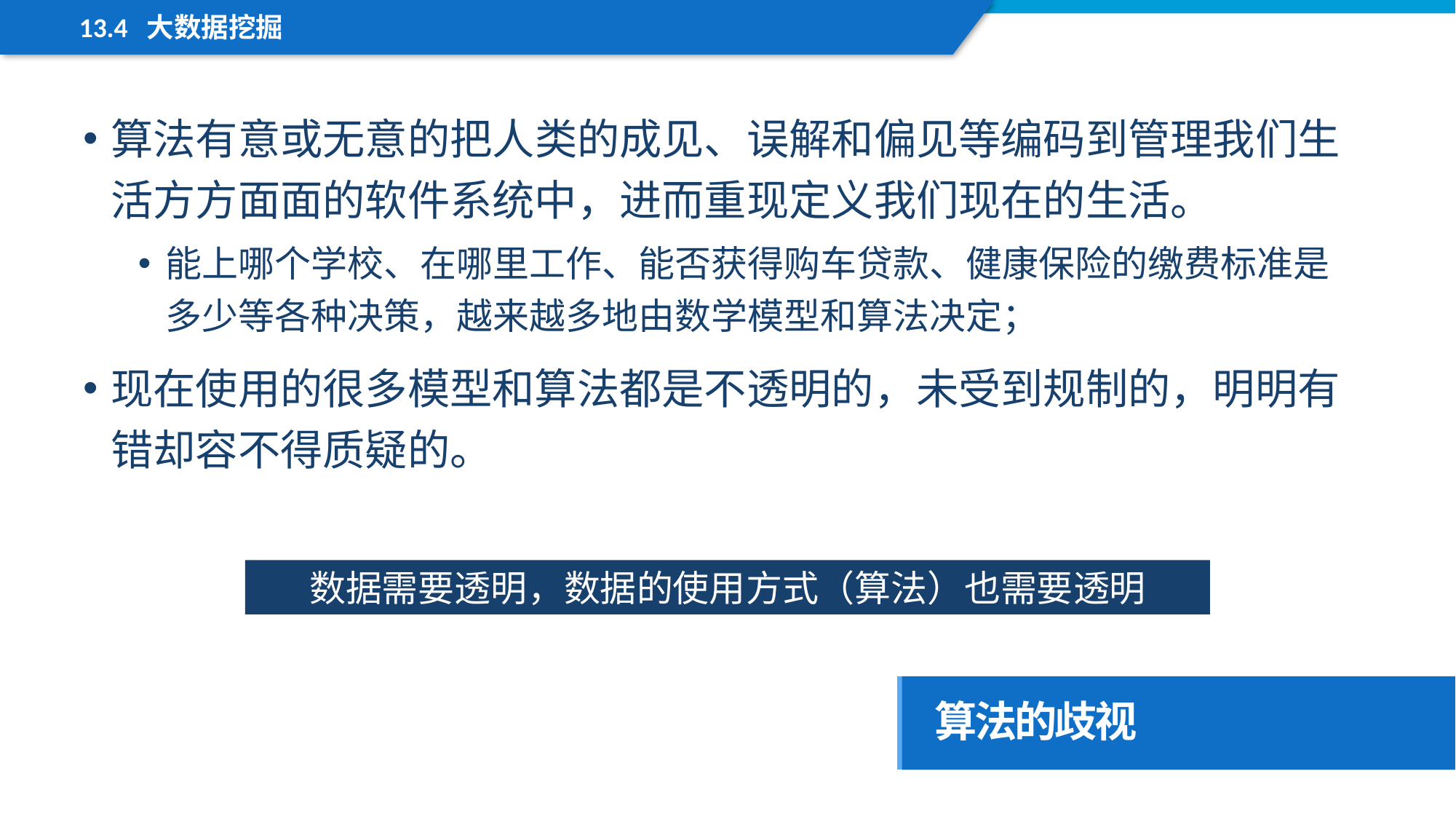

13.4  大数据挖掘
算法有意或无意的把人类的成见、误解和偏见等编码到管理我们生活方方面面的软件系统中，进而重现定义我们现在的生活。
能上哪个学校、在哪里工作、能否获得购车贷款、健康保险的缴费标准是多少等各种决策，越来越多地由数学模型和算法决定；
现在使用的很多模型和算法都是不透明的，未受到规制的，明明有错却容不得质疑的。
数据需要透明，数据的使用方式（算法）也需要透明
算法的歧视